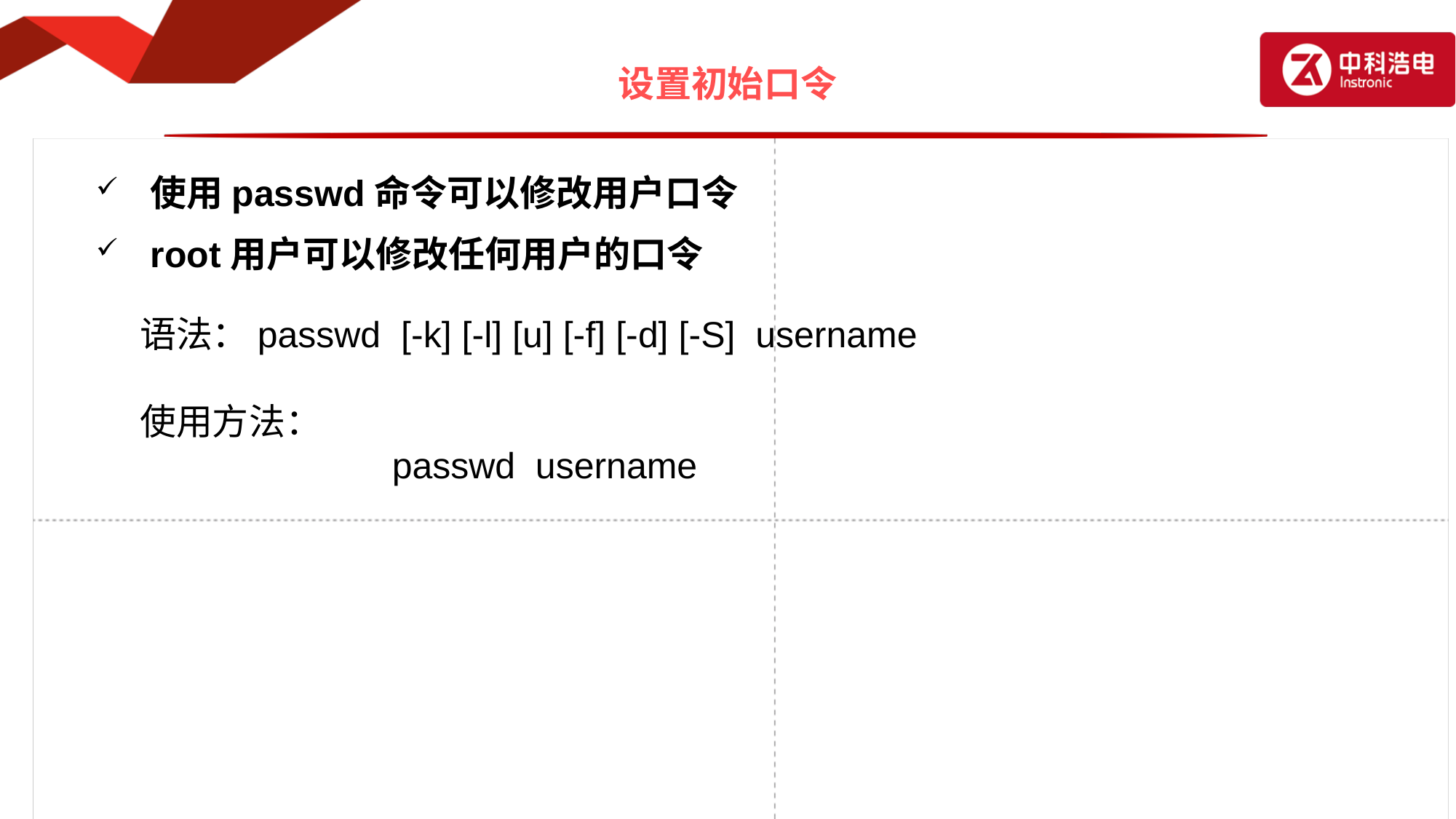

# 设置初始口令
使用passwd命令可以修改用户口令
root用户可以修改任何用户的口令

语法：passwd  [-k] [-l] [u] [-f] [-d] [-S]  username

使用方法：
			passwd  username